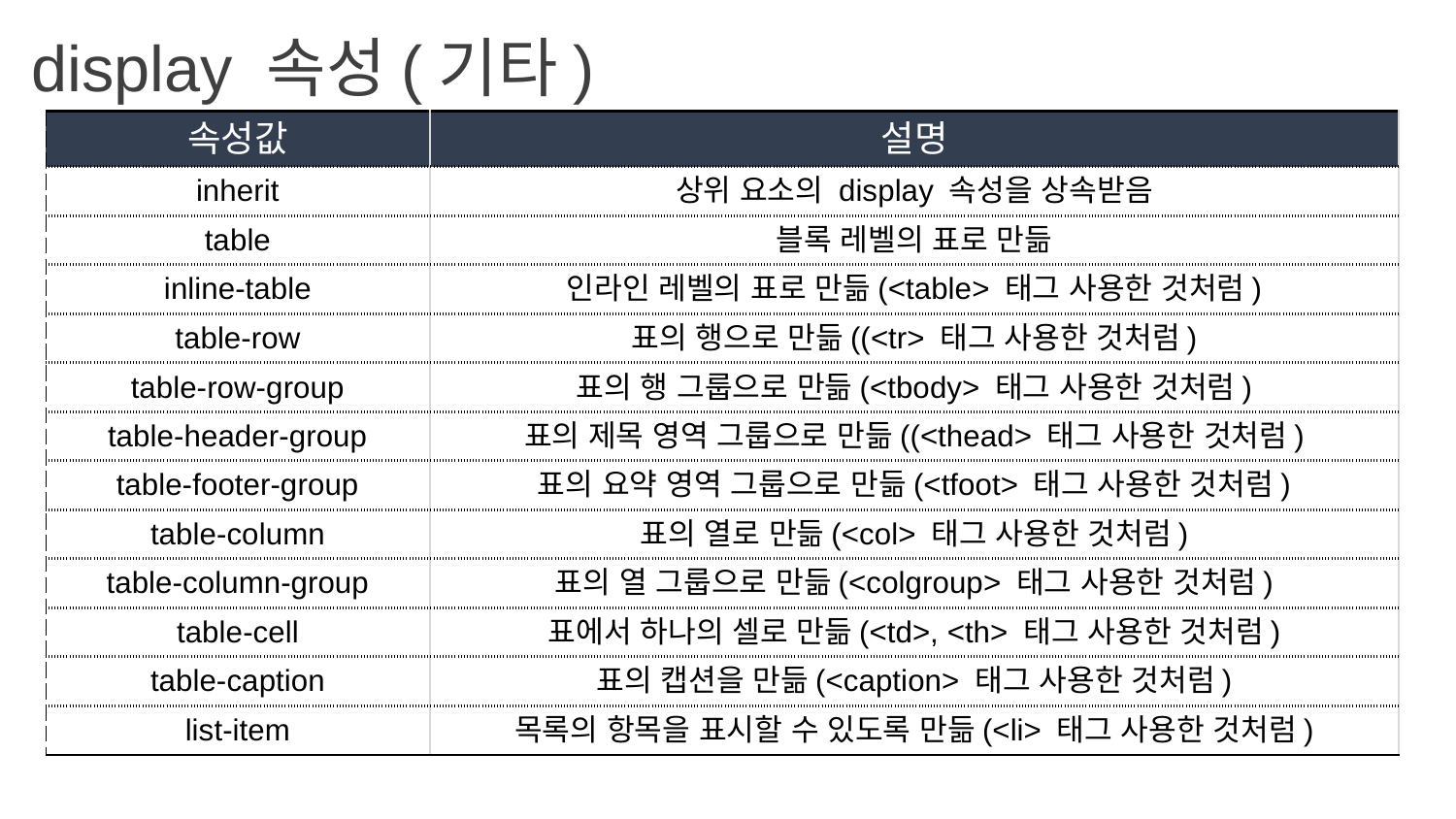

display 속성(기타)
| 속성값 | 설명 |
| --- | --- |
| inherit | 상위 요소의 display 속성을 상속받음 |
| table | 블록 레벨의 표로 만듦 |
| inline-table | 인라인 레벨의 표로 만듦(<table> 태그 사용한 것처럼) |
| table-row | 표의 행으로 만듦((<tr> 태그 사용한 것처럼) |
| table-row-group | 표의 행 그룹으로 만듦(<tbody> 태그 사용한 것처럼) |
| table-header-group | 표의 제목 영역 그룹으로 만듦((<thead> 태그 사용한 것처럼) |
| table-footer-group | 표의 요약 영역 그룹으로 만듦(<tfoot> 태그 사용한 것처럼) |
| table-column | 표의 열로 만듦(<col> 태그 사용한 것처럼) |
| table-column-group | 표의 열 그룹으로 만듦(<colgroup> 태그 사용한 것처럼) |
| table-cell | 표에서 하나의 셀로 만듦(<td>, <th> 태그 사용한 것처럼) |
| table-caption | 표의 캡션을 만듦(<caption> 태그 사용한 것처럼) |
| list-item | 목록의 항목을 표시할 수 있도록 만듦(<li> 태그 사용한 것처럼) |